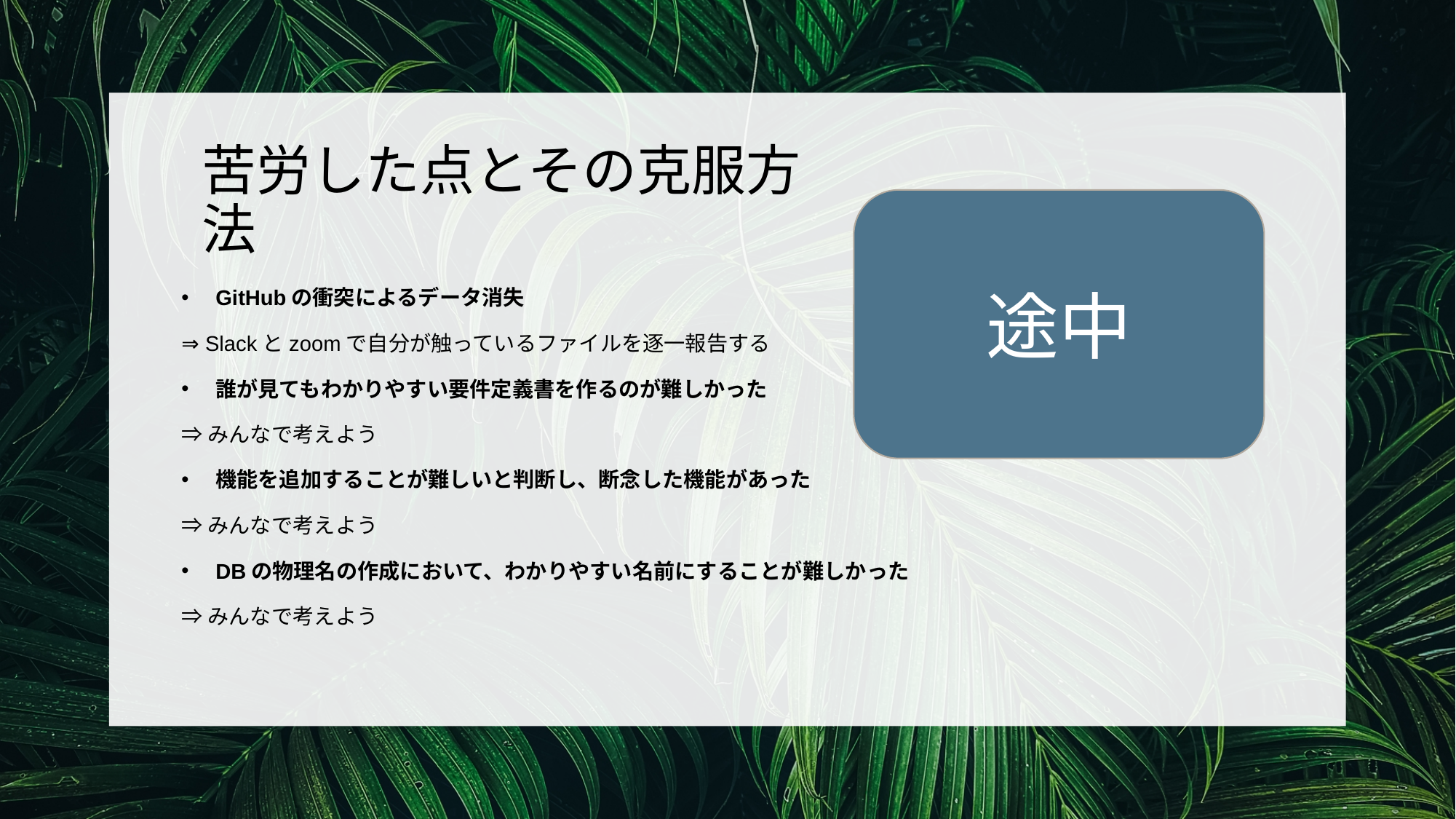

# 苦労した点とその克服方法
途中
GitHubの衝突によるデータ消失
⇒ Slackとzoomで自分が触っているファイルを逐一報告する
誰が見てもわかりやすい要件定義書を作るのが難しかった
⇒みんなで考えよう
機能を追加することが難しいと判断し、断念した機能があった
⇒みんなで考えよう
DBの物理名の作成において、わかりやすい名前にすることが難しかった
⇒みんなで考えよう